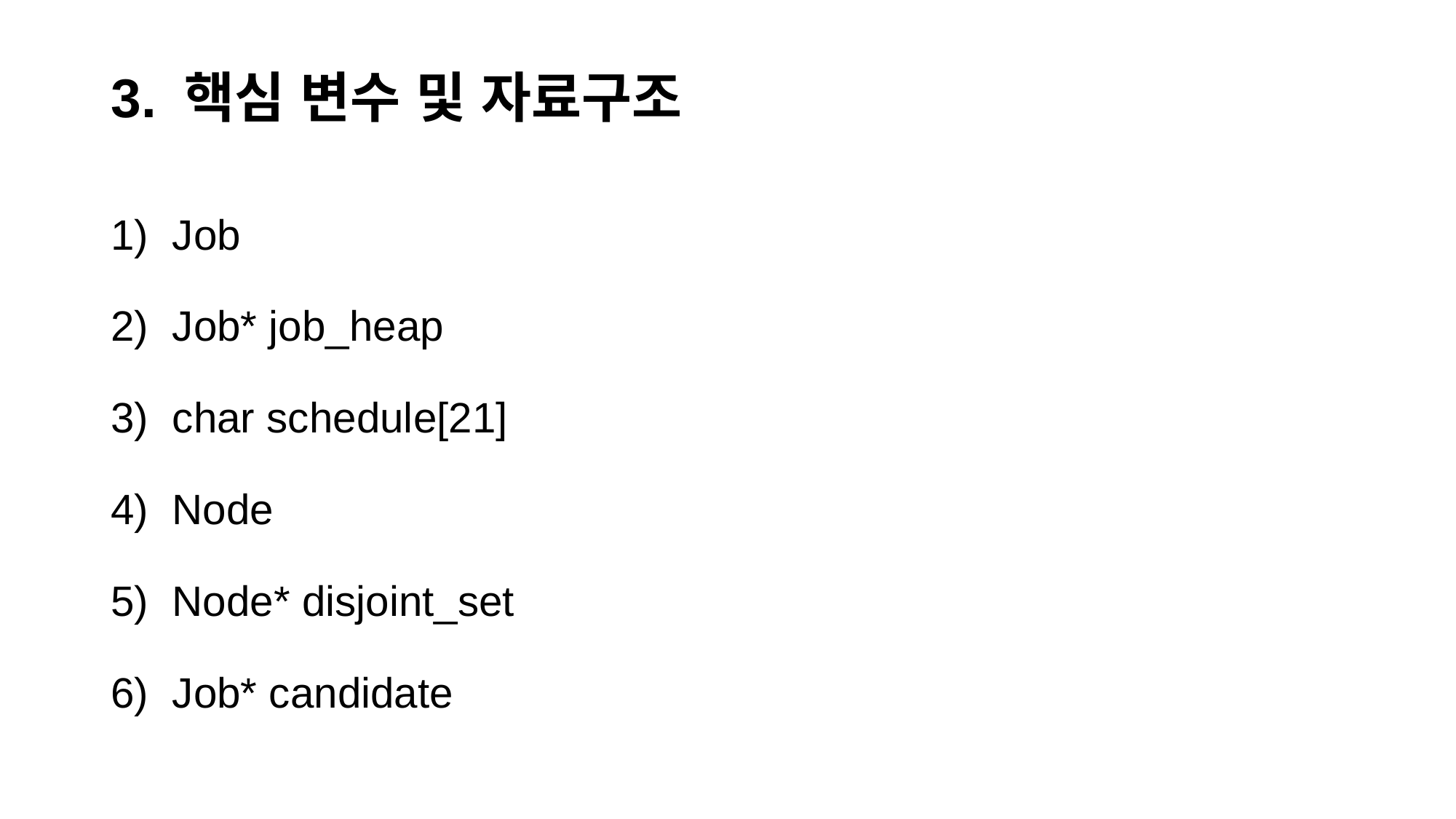

# 3. 핵심 변수 및 자료구조
Job
Job* job_heap
char schedule[21]
Node
Node* disjoint_set
Job* candidate